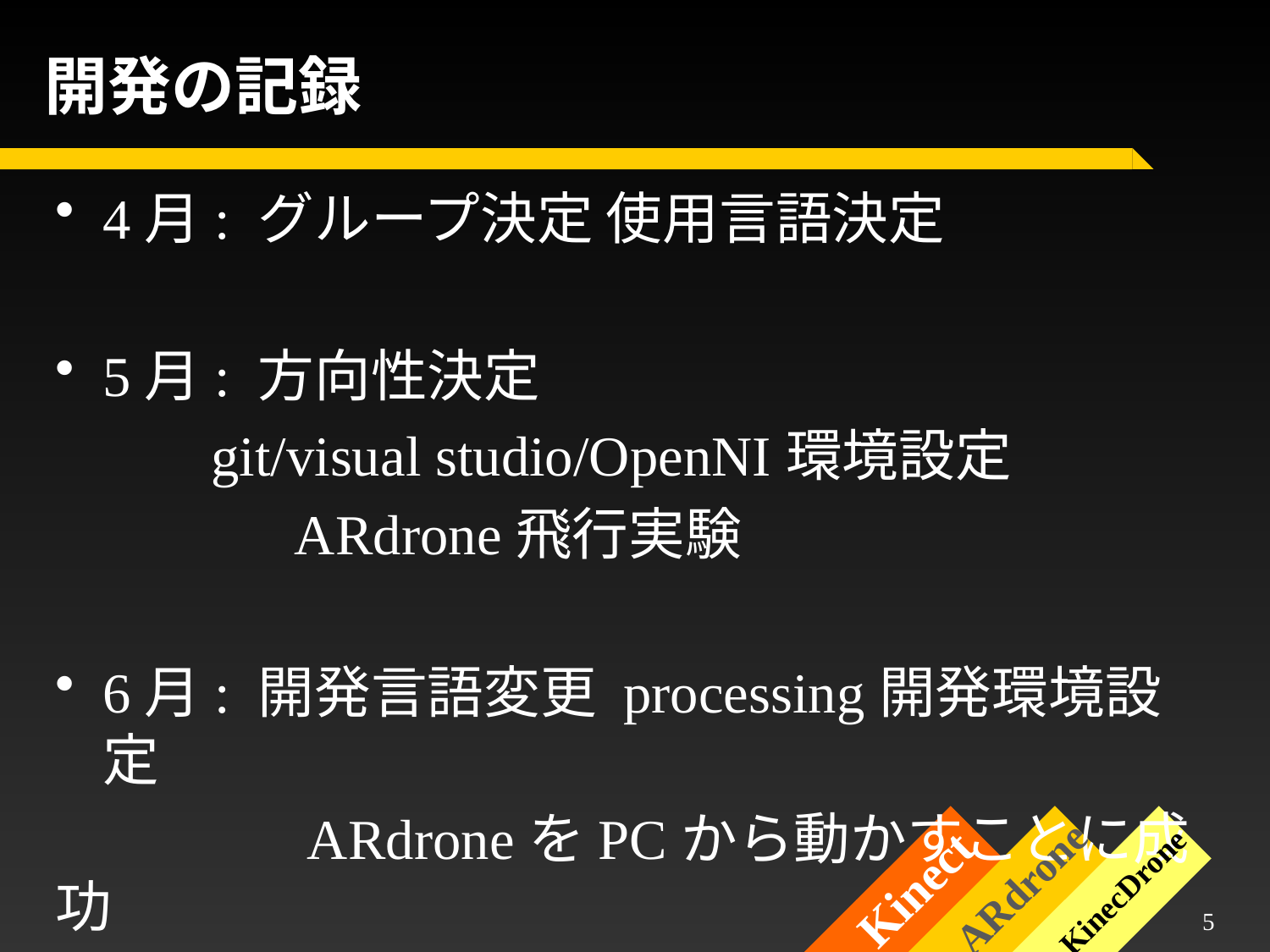

# 開発の記録
4月: グループ決定 使用言語決定

5月: 方向性決定
           git/visual studio/OpenNI環境設定
　　　　ARdrone飛行実験

6月: 開発言語変更 processing開発環境設定
　　　　 ARdroneをPCから動かすことに成功
ARdrone
Kinect
KinecDrone
5